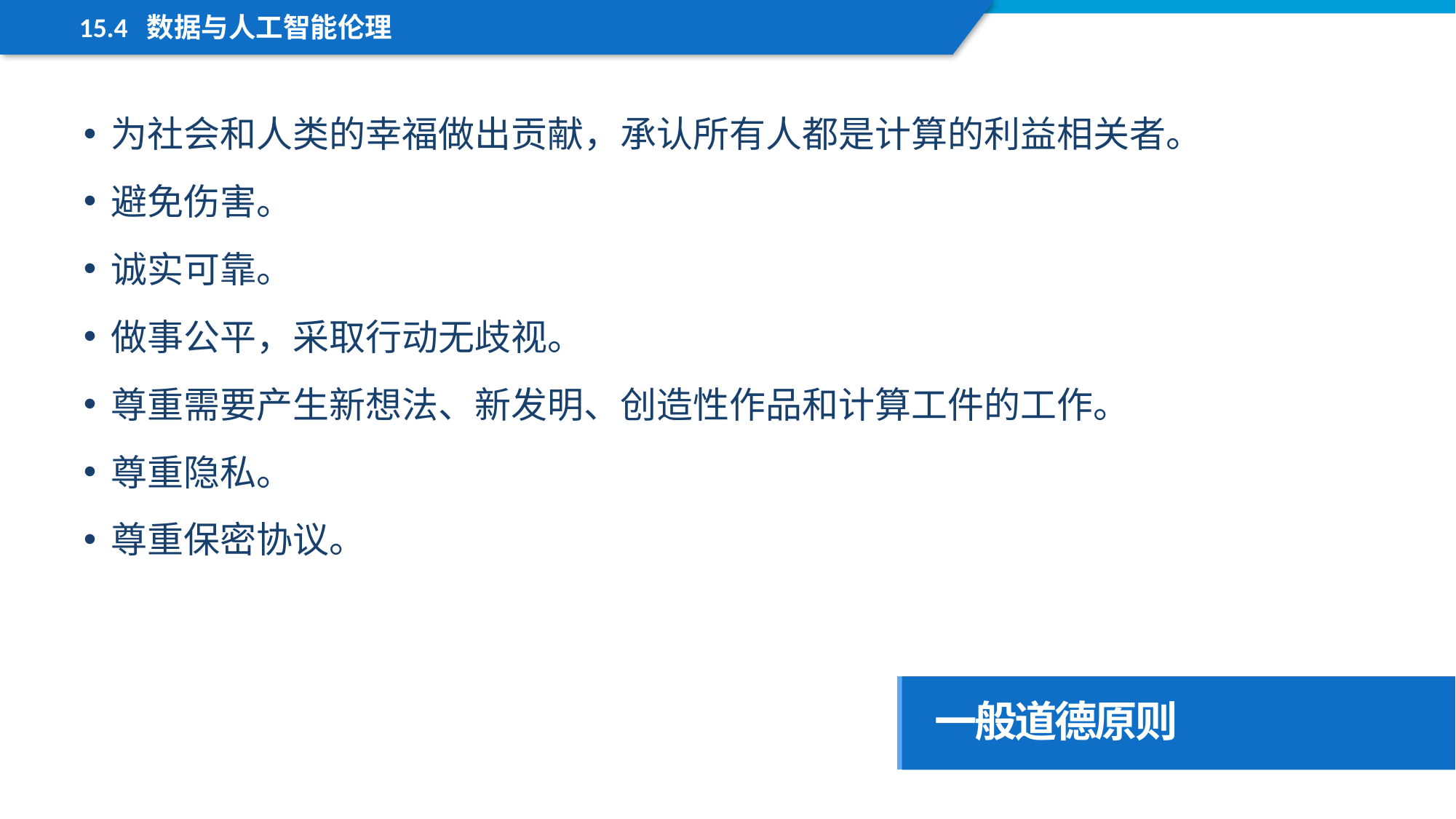

15.4  数据与人工智能伦理
为社会和人类的幸福做出贡献，承认所有人都是计算的利益相关者。
避免伤害。
诚实可靠。
做事公平，采取行动无歧视。
尊重需要产生新想法、新发明、创造性作品和计算工件的工作。
尊重隐私。
尊重保密协议。
一般道德原则